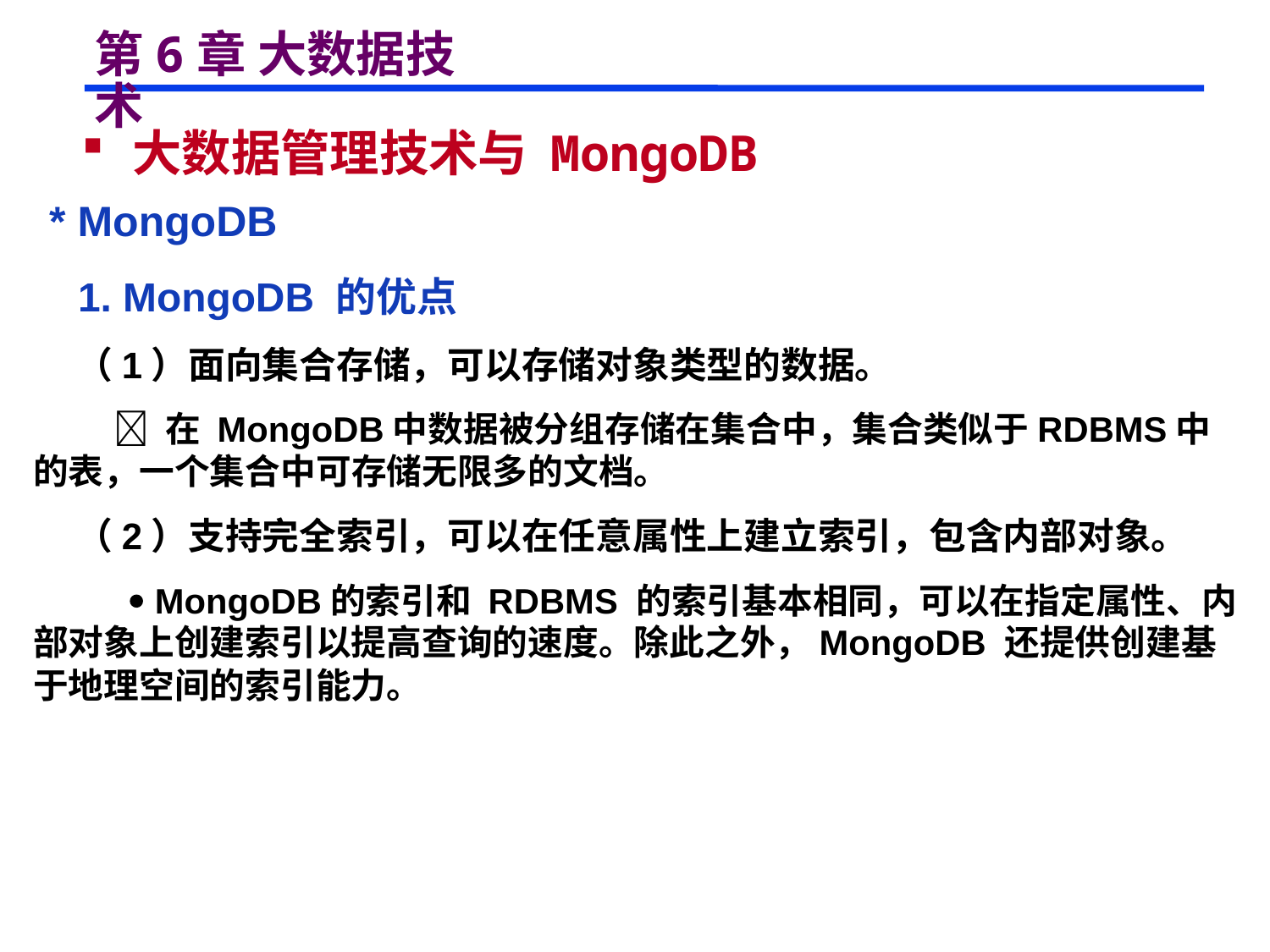

# 第6章 大数据技术
 大数据管理技术与 MongoDB
  * MongoDB
    1. MongoDB 的优点
    （1）面向集合存储，可以存储对象类型的数据。
          • 在 MongoDB中数据被分组存储在集合中，集合类似于RDBMS中的表，一个集合中可存储无限多的文档。
    （2）支持完全索引，可以在任意属性上建立索引，包含内部对象。
          • MongoDB的索引和 RDBMS 的索引基本相同，可以在指定属性、内部对象上创建索引以提高查询的速度。除此之外，MongoDB 还提供创建基于地理空间的索引能力。